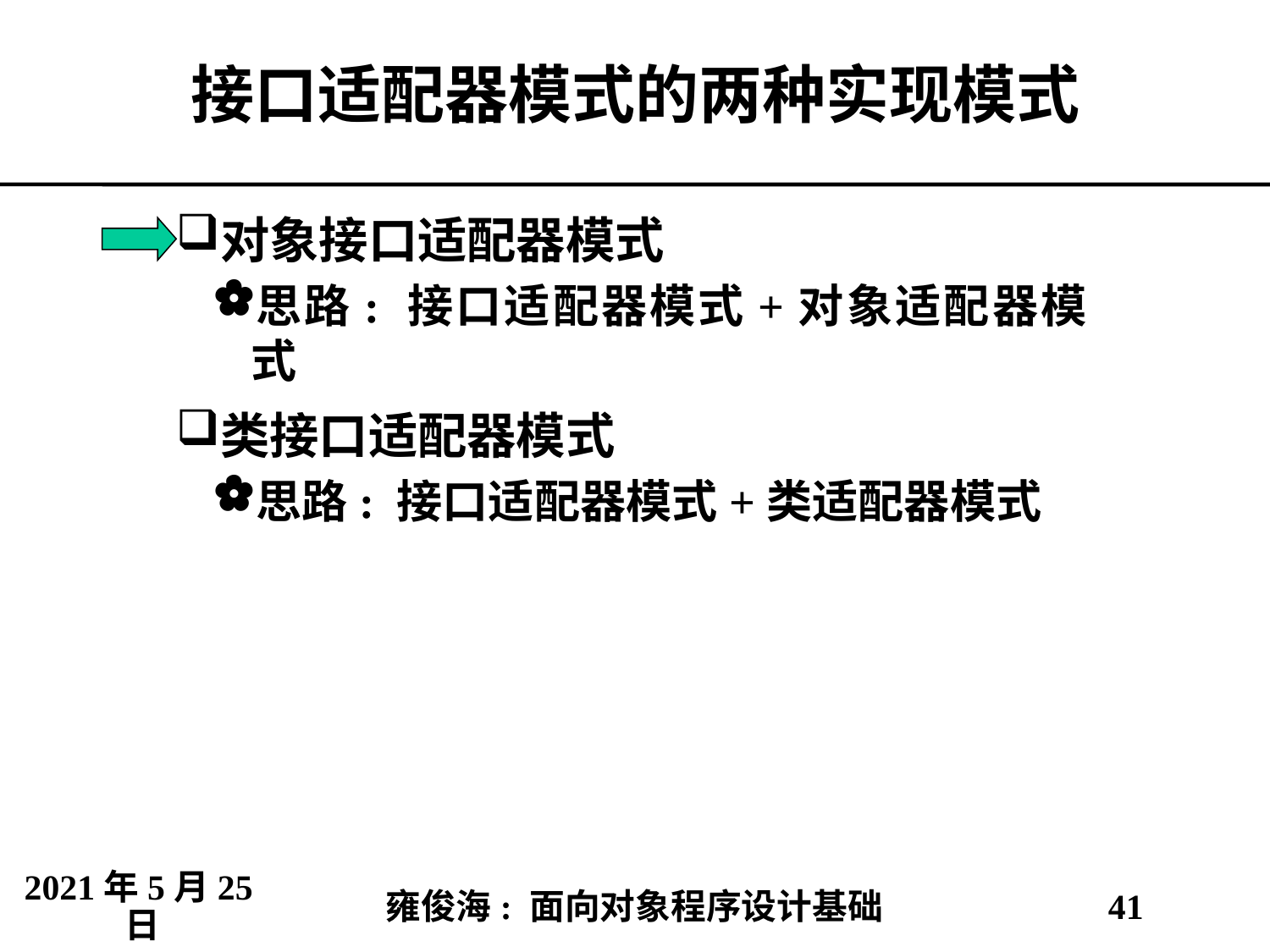

# 接口适配器模式的两种实现模式

对象接口适配器模式
思路: 接口适配器模式+对象适配器模式
类接口适配器模式
思路: 接口适配器模式+类适配器模式

2021年5月25日
雍俊海: 面向对象程序设计基础
41